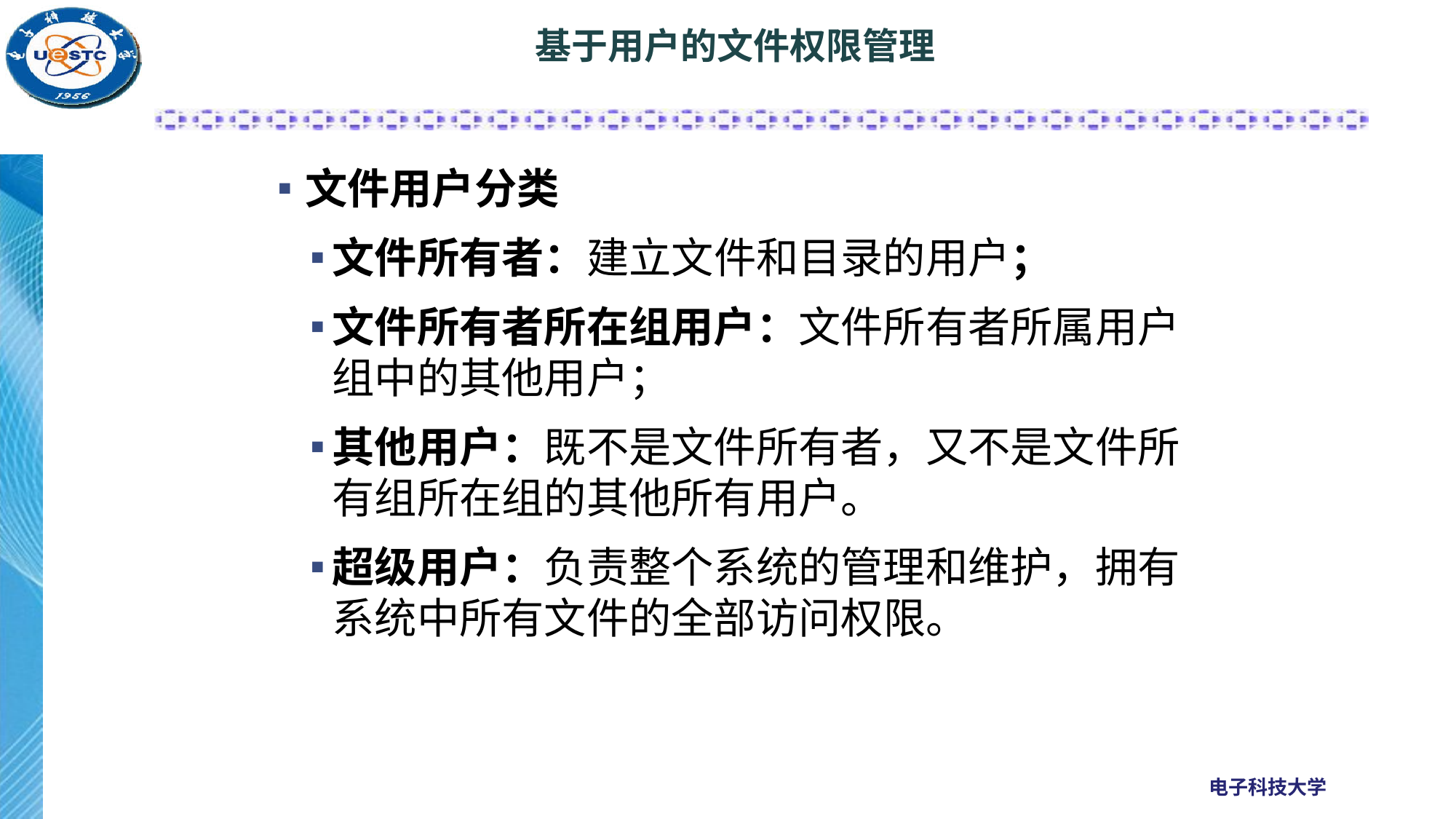

# 基于用户的文件权限管理
文件用户分类
文件所有者：建立文件和目录的用户；
文件所有者所在组用户：文件所有者所属用户组中的其他用户；
其他用户：既不是文件所有者，又不是文件所有组所在组的其他所有用户。
超级用户：负责整个系统的管理和维护，拥有系统中所有文件的全部访问权限。